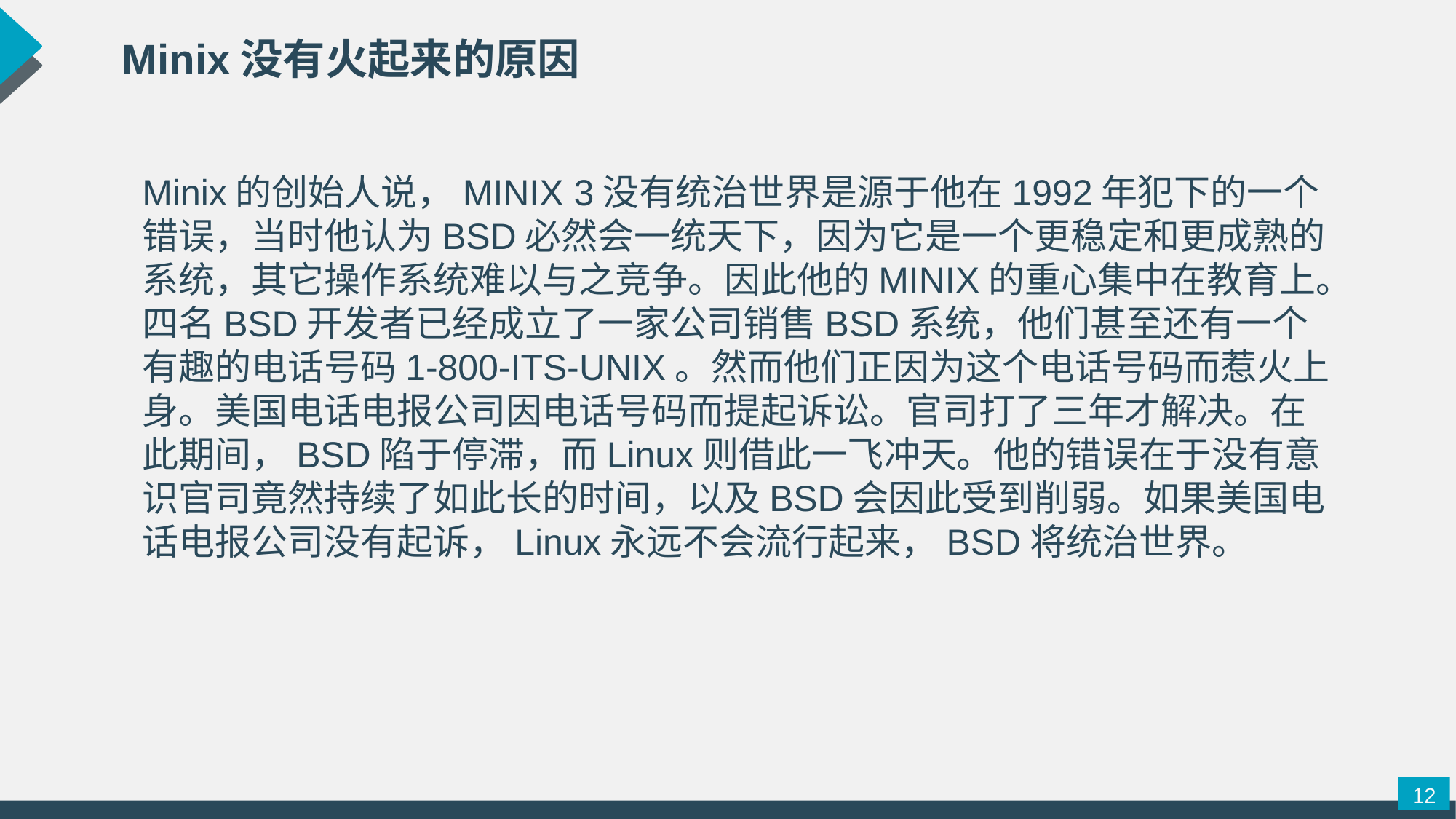

Minix没有火起来的原因
Minix的创始人说，MINIX 3没有统治世界是源于他在1992年犯下的一个错误，当时他认为BSD必然会一统天下，因为它是一个更稳定和更成熟的系统，其它操作系统难以与之竞争。因此他的MINIX的重心集中在教育上。四名BSD开发者已经成立了一家公司销售BSD系统，他们甚至还有一个有趣的电话号码1-800-ITS-UNIX。然而他们正因为这个电话号码而惹火上身。美国电话电报公司因电话号码而提起诉讼。官司打了三年才解决。在此期间，BSD陷于停滞，而Linux则借此一飞冲天。他的错误在于没有意识官司竟然持续了如此长的时间，以及BSD会因此受到削弱。如果美国电话电报公司没有起诉，Linux永远不会流行起来，BSD将统治世界。